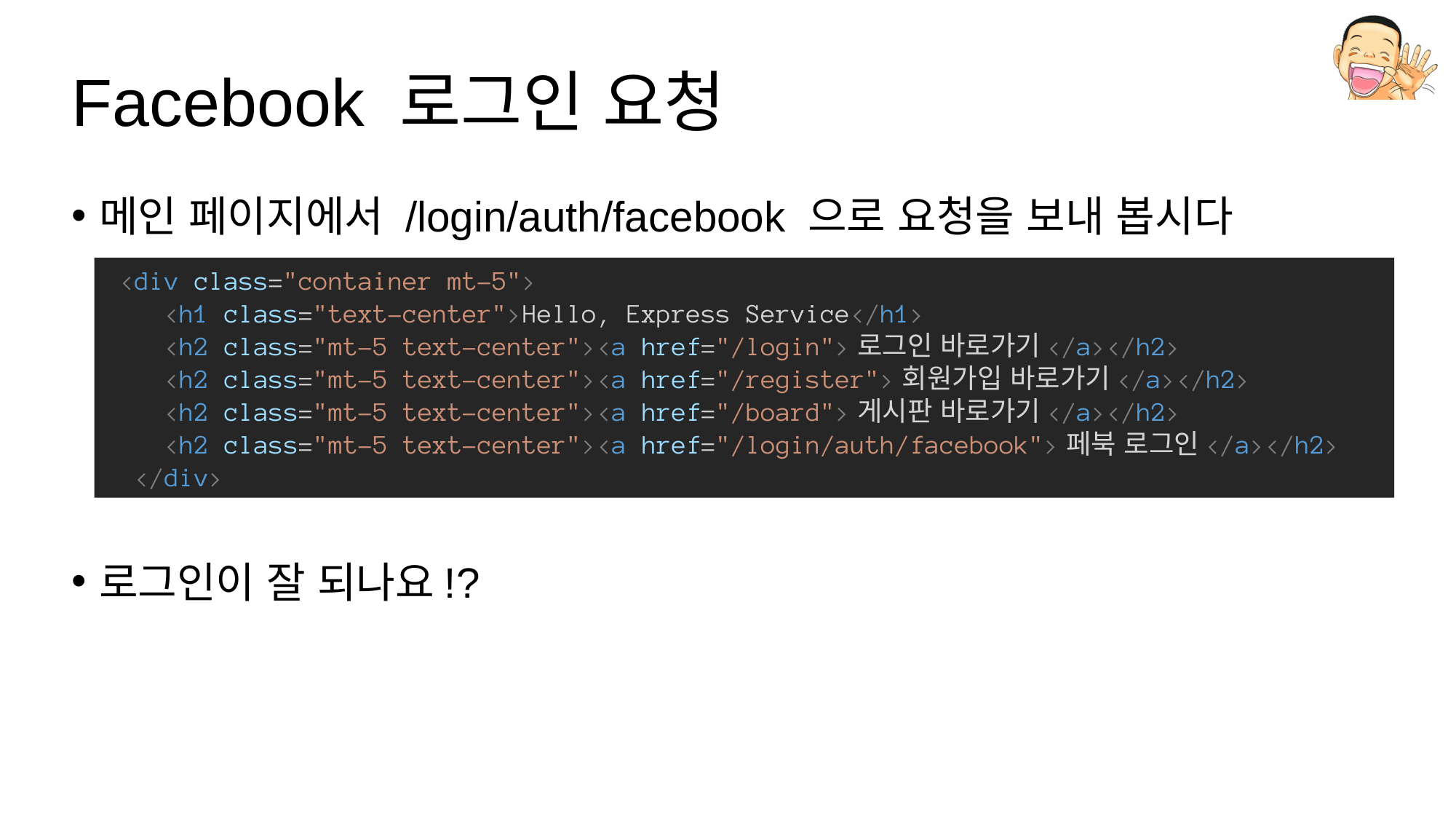

# Facebook 로그인 요청
메인 페이지에서 /login/auth/facebook 으로 요청을 보내 봅시다

로그인이 잘 되나요!?
 <div class="container mt-5">
    <h1 class="text-center">Hello, Express Service</h1>
    <h2 class="mt-5 text-center"><a href="/login">로그인 바로가기</a></h2>
    <h2 class="mt-5 text-center"><a href="/register">회원가입 바로가기</a></h2>
    <h2 class="mt-5 text-center"><a href="/board">게시판 바로가기</a></h2>
    <h2 class="mt-5 text-center"><a href="/login/auth/facebook">페북 로그인</a></h2>
  </div>